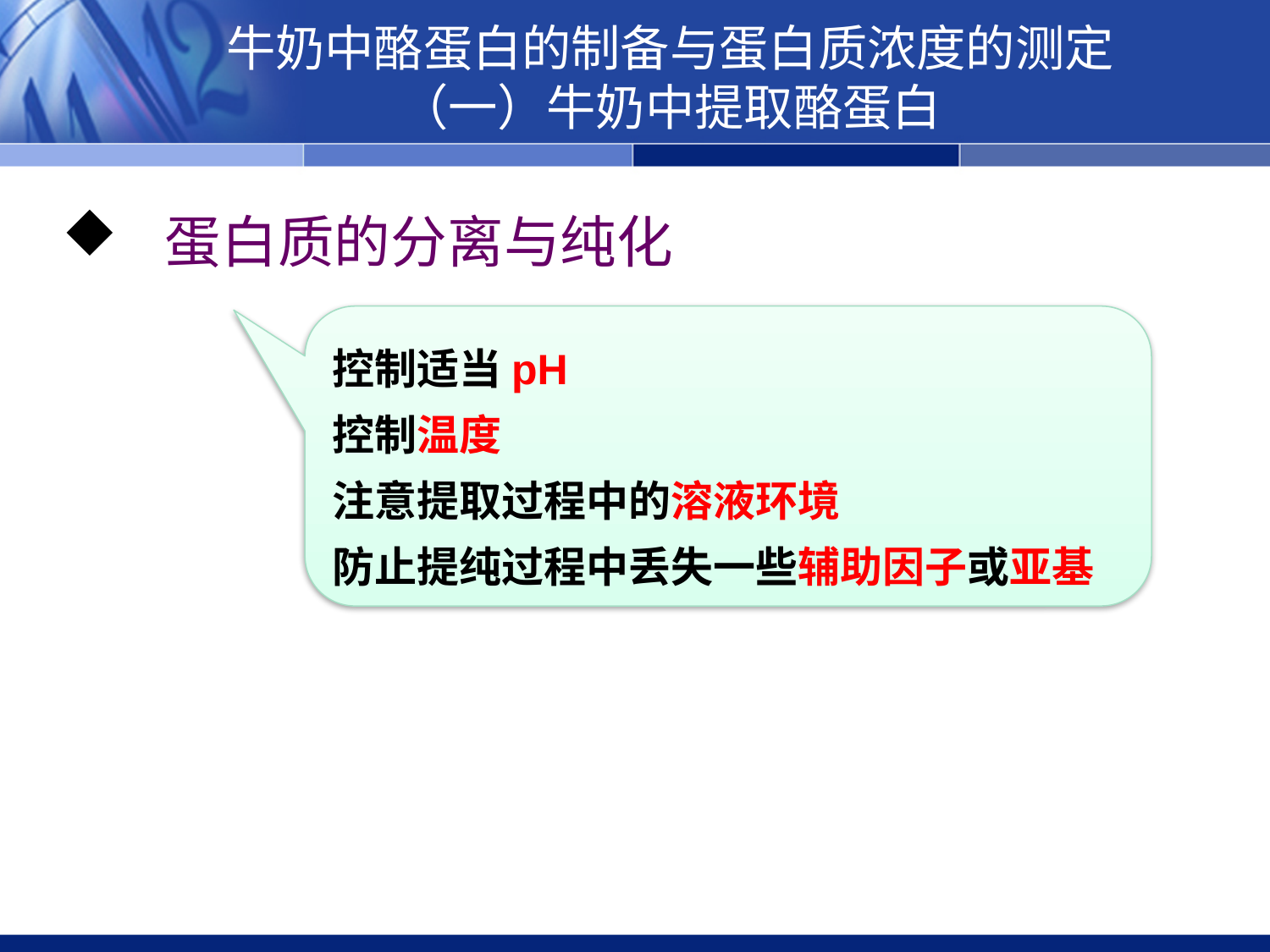

牛奶中酪蛋白的制备与蛋白质浓度的测定
（一）牛奶中提取酪蛋白
  蛋白质的分离与纯化
控制适当pH
控制温度
注意提取过程中的溶液环境
防止提纯过程中丢失一些辅助因子或亚基